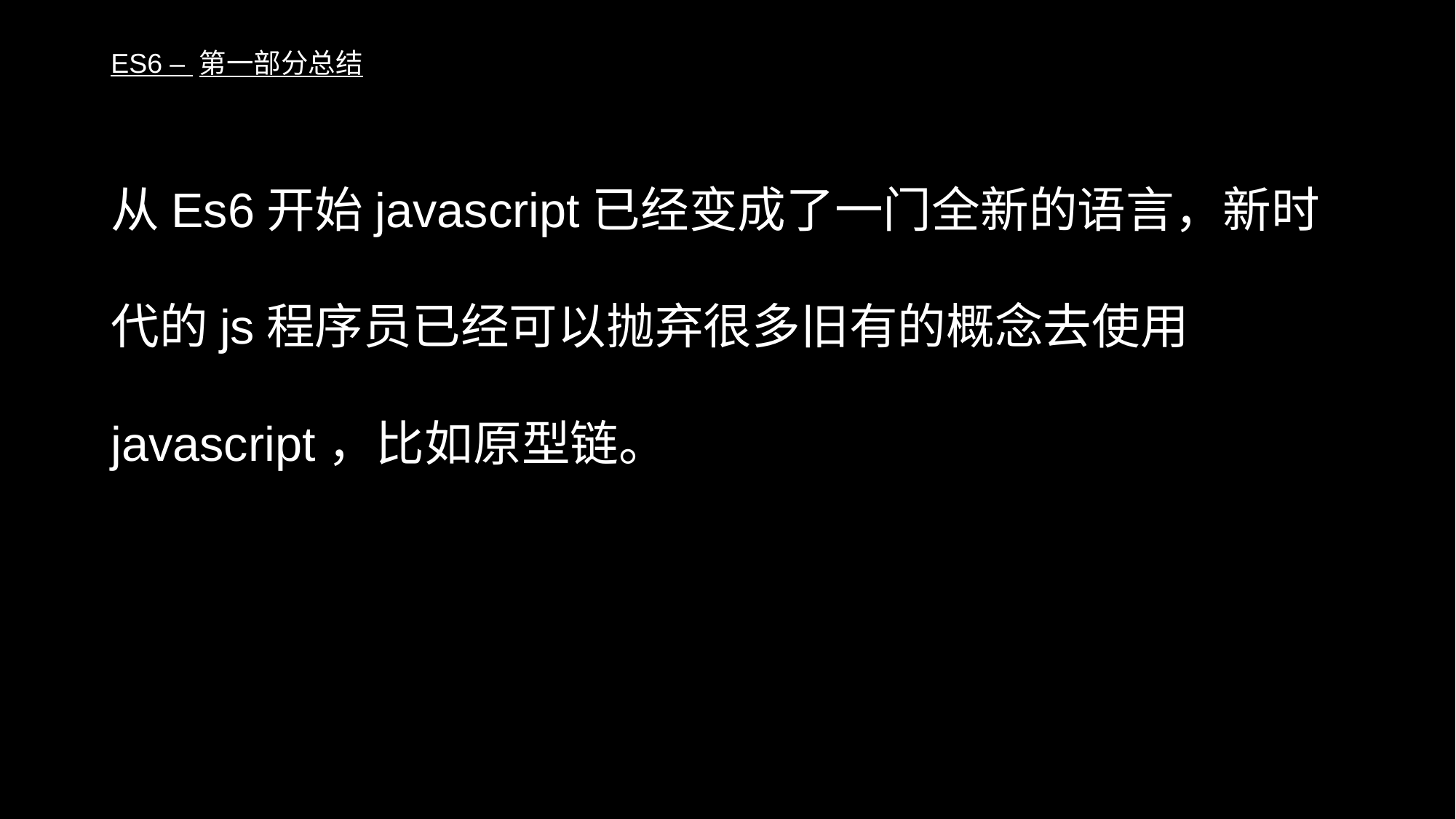

# ES6 – 第一部分总结
从Es6开始javascript已经变成了一门全新的语言，新时代的js程序员已经可以抛弃很多旧有的概念去使用javascript，比如原型链。